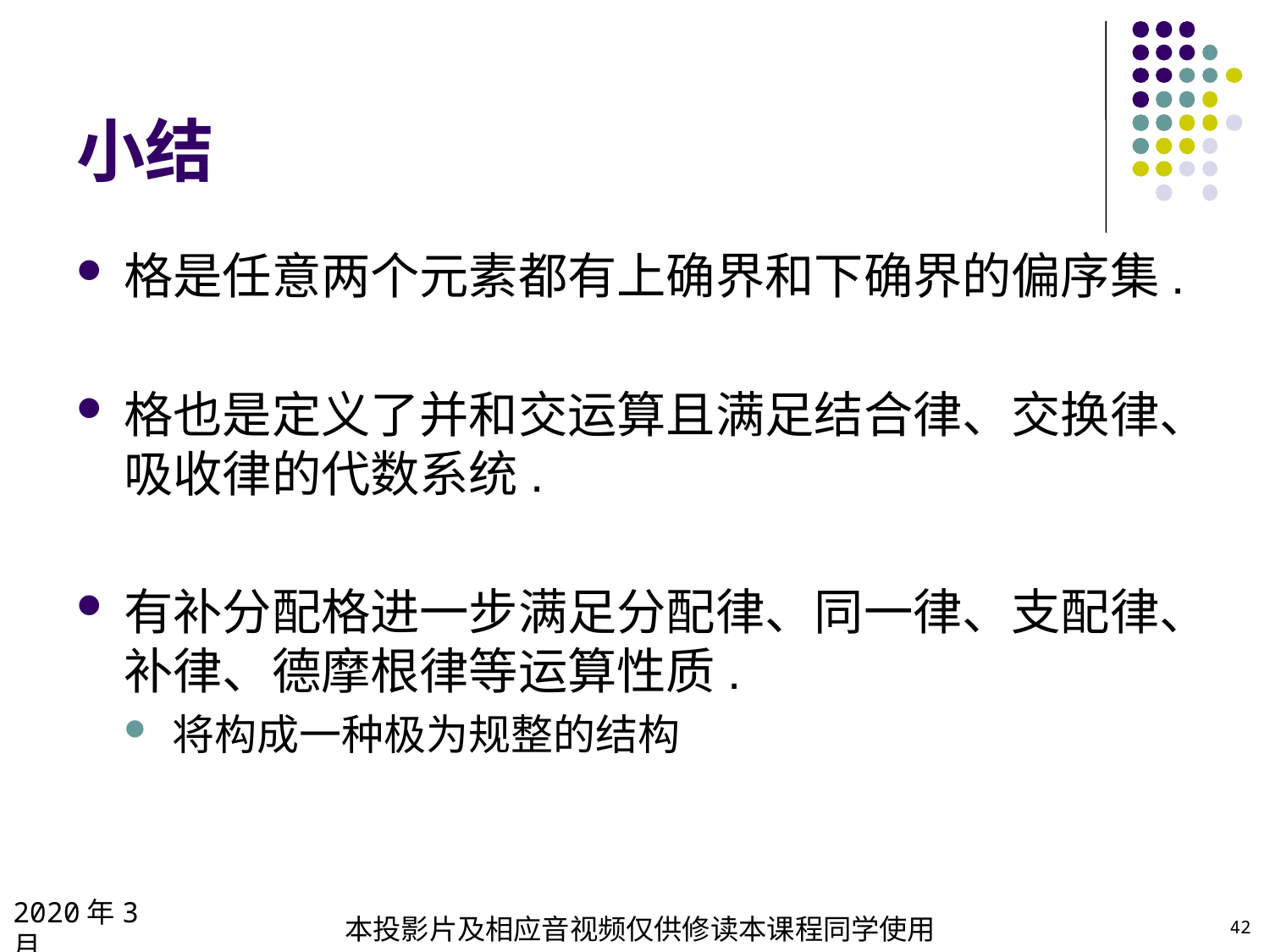

# 小结
格是任意两个元素都有上确界和下确界的偏序集.

格也是定义了并和交运算且满足结合律、交换律、吸收律的代数系统.

有补分配格进一步满足分配律、同一律、支配律、补律、德摩根律等运算性质.
将构成一种极为规整的结构
2020年3月
本投影片及相应音视频仅供修读本课程同学使用
42